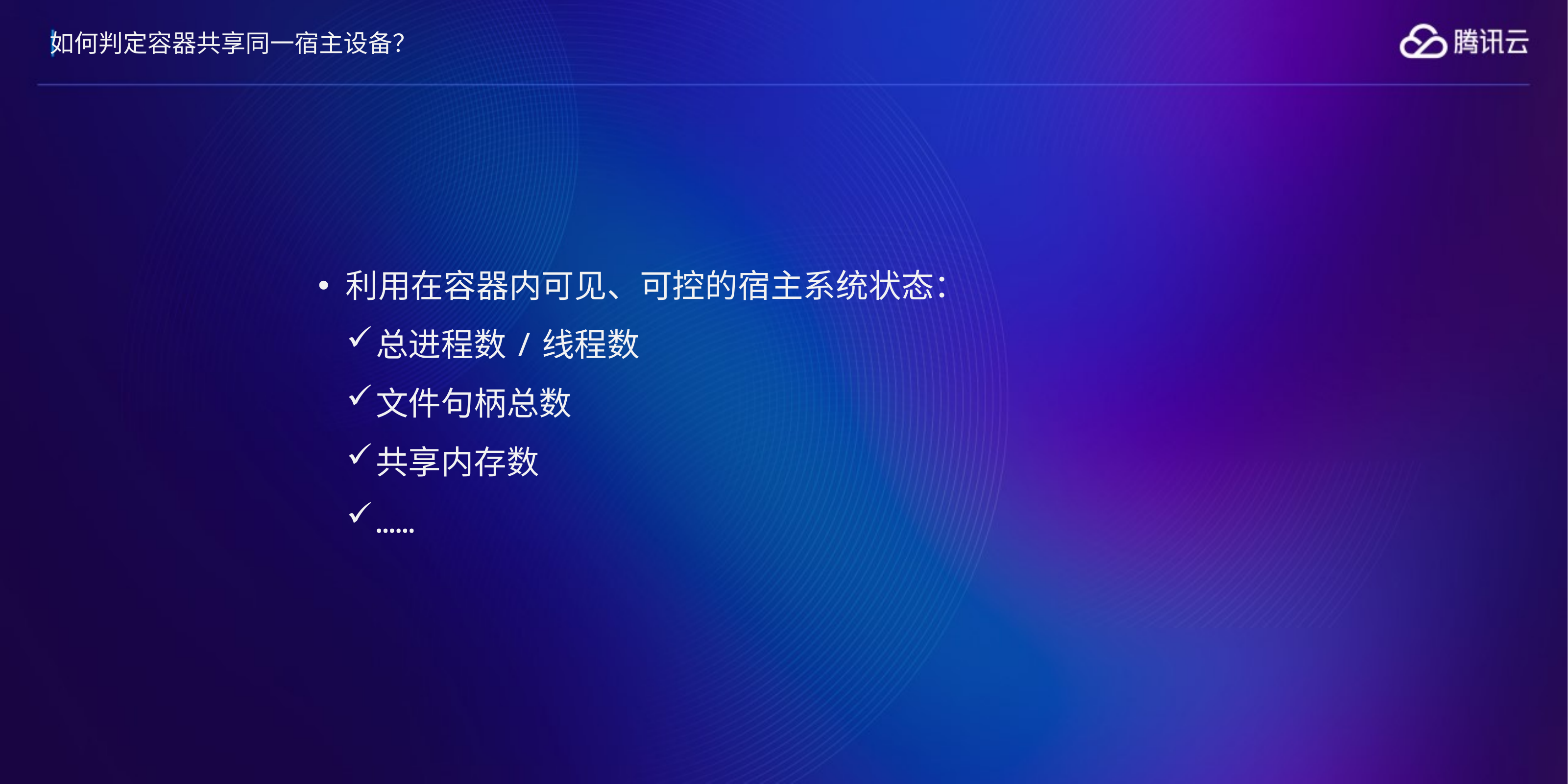

如何判定容器共享同一宿主设备？
利用在容器内可见、可控的宿主系统状态：
总进程数/线程数
文件句柄总数
共享内存数
……